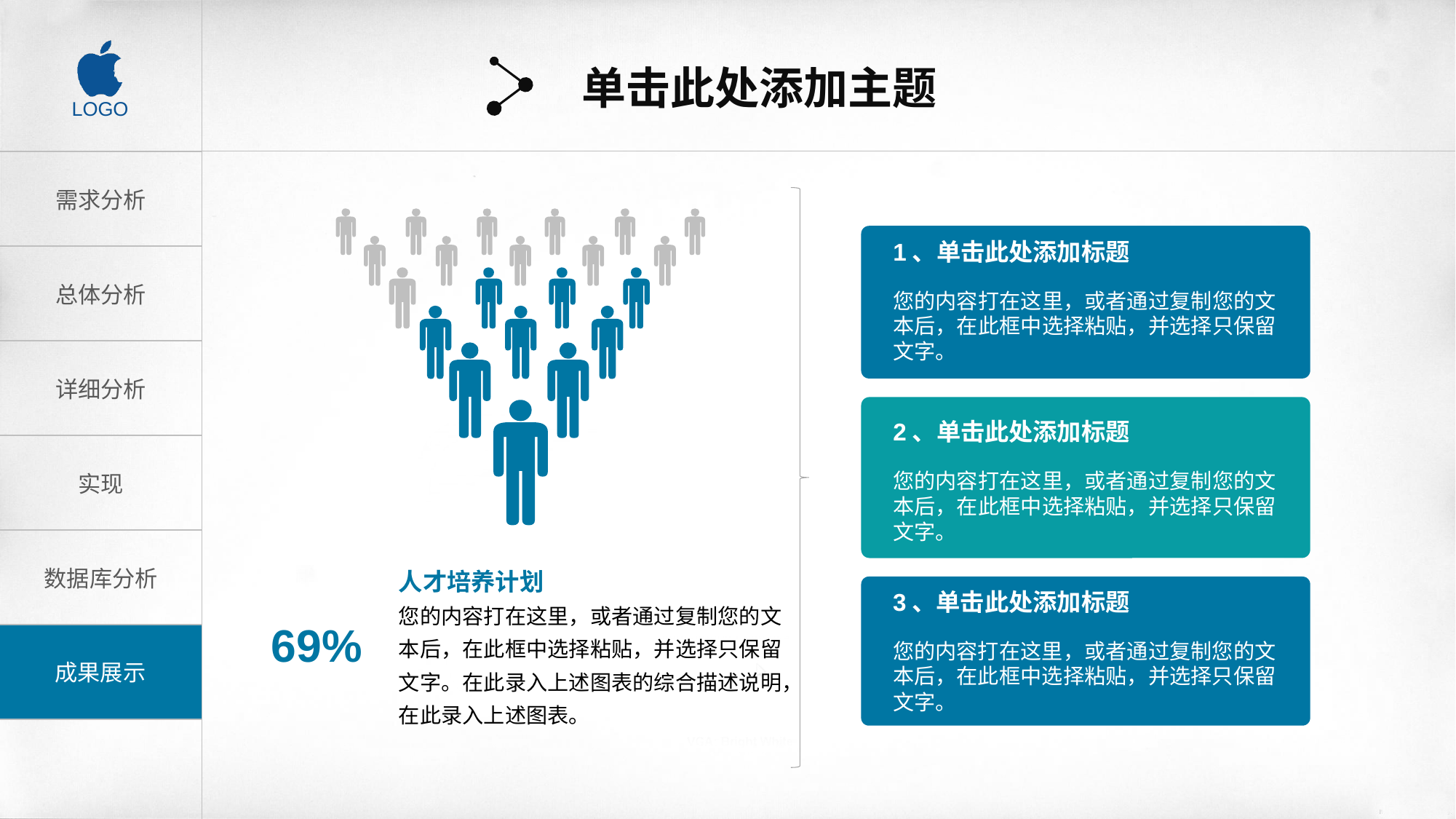

单击此处添加主题

1、单击此处添加标题

您的内容打在这里，或者通过复制您的文本后，在此框中选择粘贴，并选择只保留文字。

2、单击此处添加标题

您的内容打在这里，或者通过复制您的文本后，在此框中选择粘贴，并选择只保留文字。
人才培养计划
您的内容打在这里，或者通过复制您的文本后，在此框中选择粘贴，并选择只保留文字。在此录入上述图表的综合描述说明，在此录入上述图表。

3、单击此处添加标题

您的内容打在这里，或者通过复制您的文本后，在此框中选择粘贴，并选择只保留文字。
69%